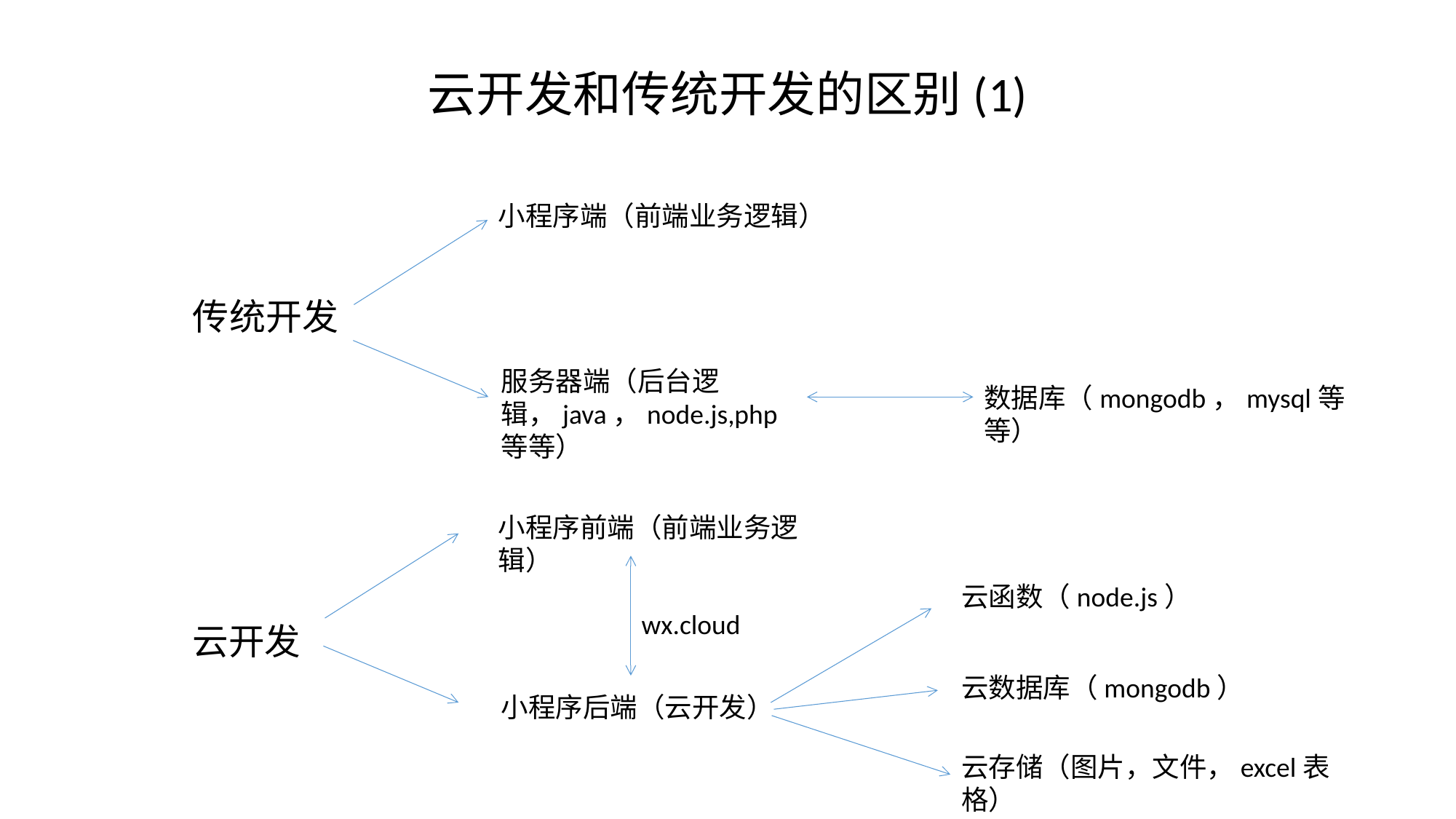

# 云开发和传统开发的区别(1)
小程序端（前端业务逻辑）
传统开发
服务器端（后台逻辑，java，node.js,php等等）
数据库（mongodb，mysql等等）
小程序前端（前端业务逻辑）
云函数（node.js）
wx.cloud
云开发
云数据库（mongodb）
小程序后端（云开发）
云存储（图片，文件，excel表格）